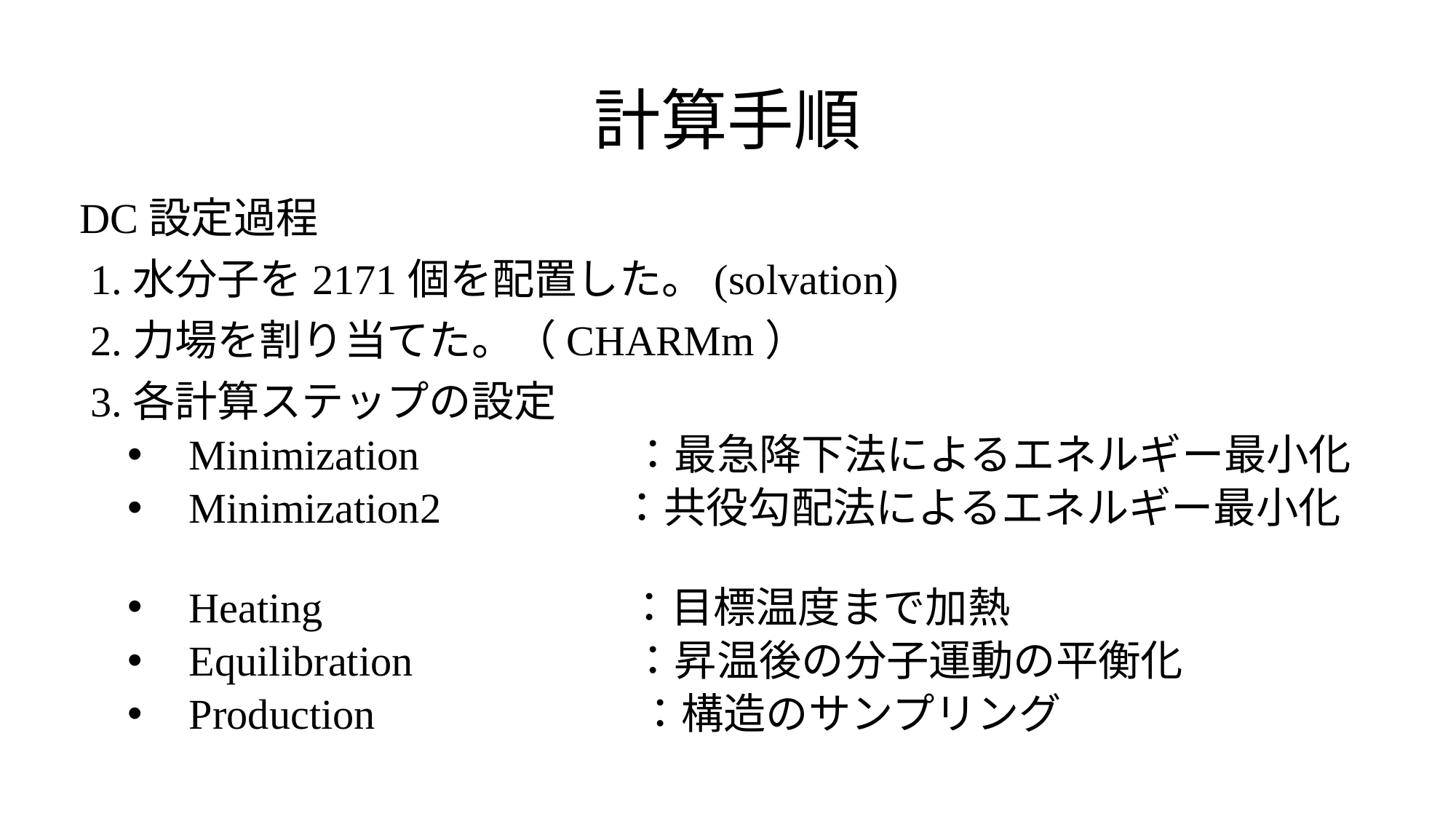

# 計算手順
DC設定過程
 1.水分子を2171個を配置した。(solvation)
 2.力場を割り当てた。（CHARMm）
 3.各計算ステップの設定
Minimization 	          ：最急降下法によるエネルギー最小化
Minimization2　　         ：共役勾配法によるエネルギー最小化
Heating	                    ：目標温度まで加熱
Equilibration	          ：昇温後の分子運動の平衡化
Production	                     ：構造のサンプリング